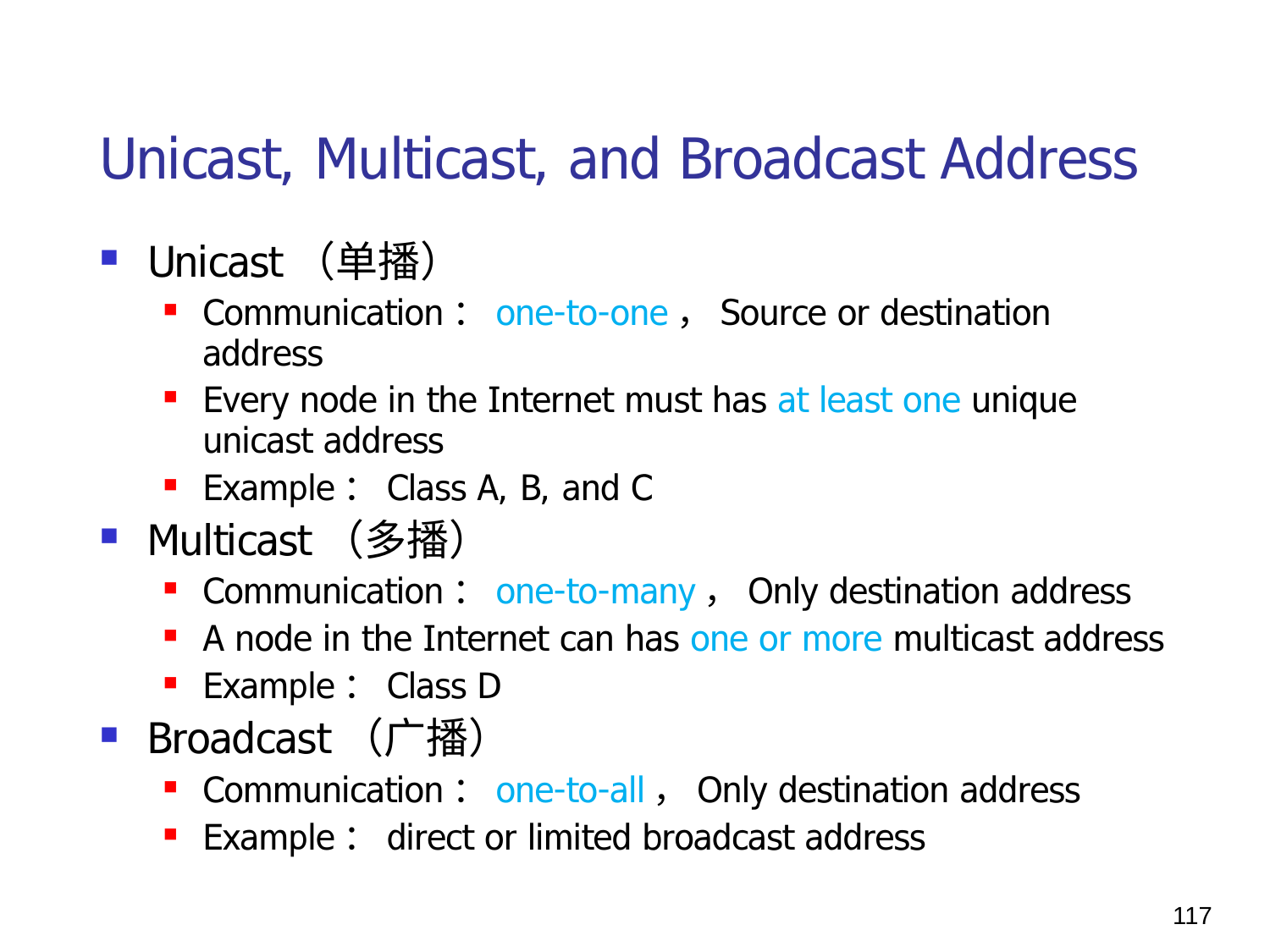

# Unicast, Multicast, and Broadcast Address
Unicast（单播）
Communication：one-to-one，Source or destination address
Every node in the Internet must has at least one unique unicast address
Example：Class A, B, and C
Multicast（多播）
Communication：one-to-many，Only destination address
A node in the Internet can has one or more multicast address
Example：Class D
Broadcast（广播）
Communication：one-to-all，Only destination address
Example：direct or limited broadcast address
117